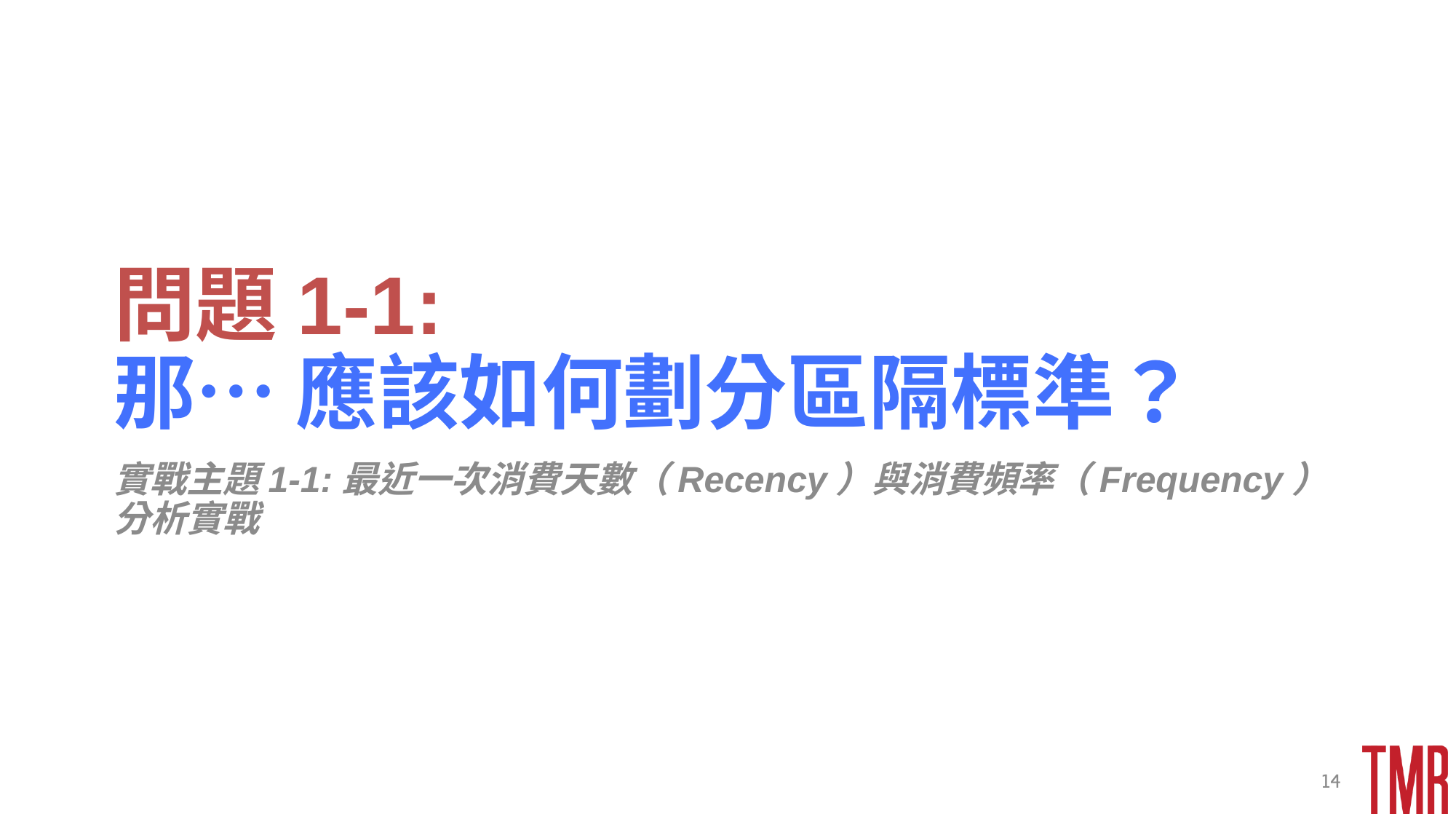

# 問題1-1: 那… 應該如何劃分區隔標準？
實戰主題1-1:最近一次消費天數（Recency）與消費頻率（Frequency）分析實戰
14